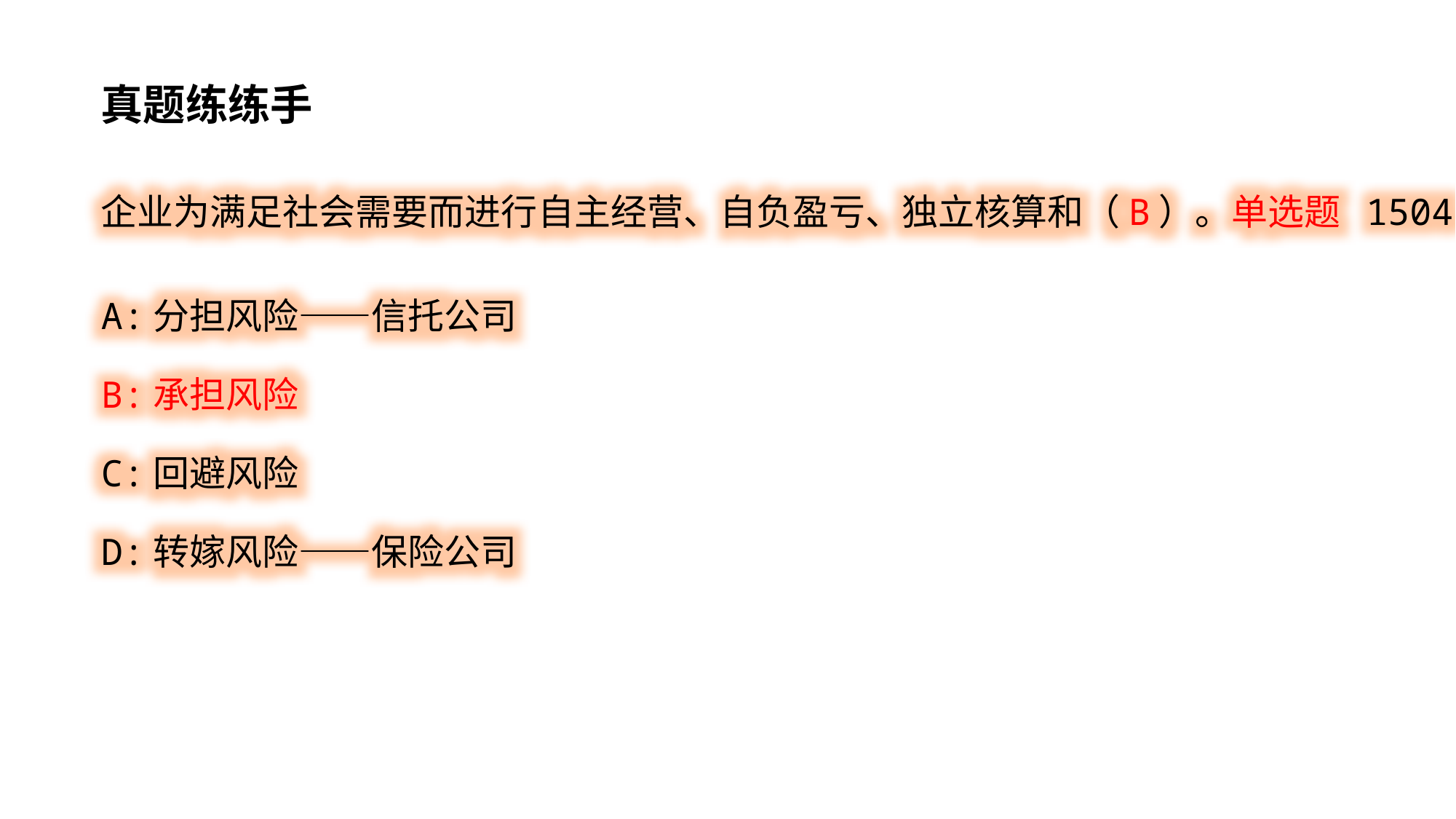

真题练练手
企业为满足社会需要而进行自主经营、自负盈亏、独立核算和（B）。单选题  1504

A:分担风险——信托公司

B:承担风险

C:回避风险

D:转嫁风险——保险公司